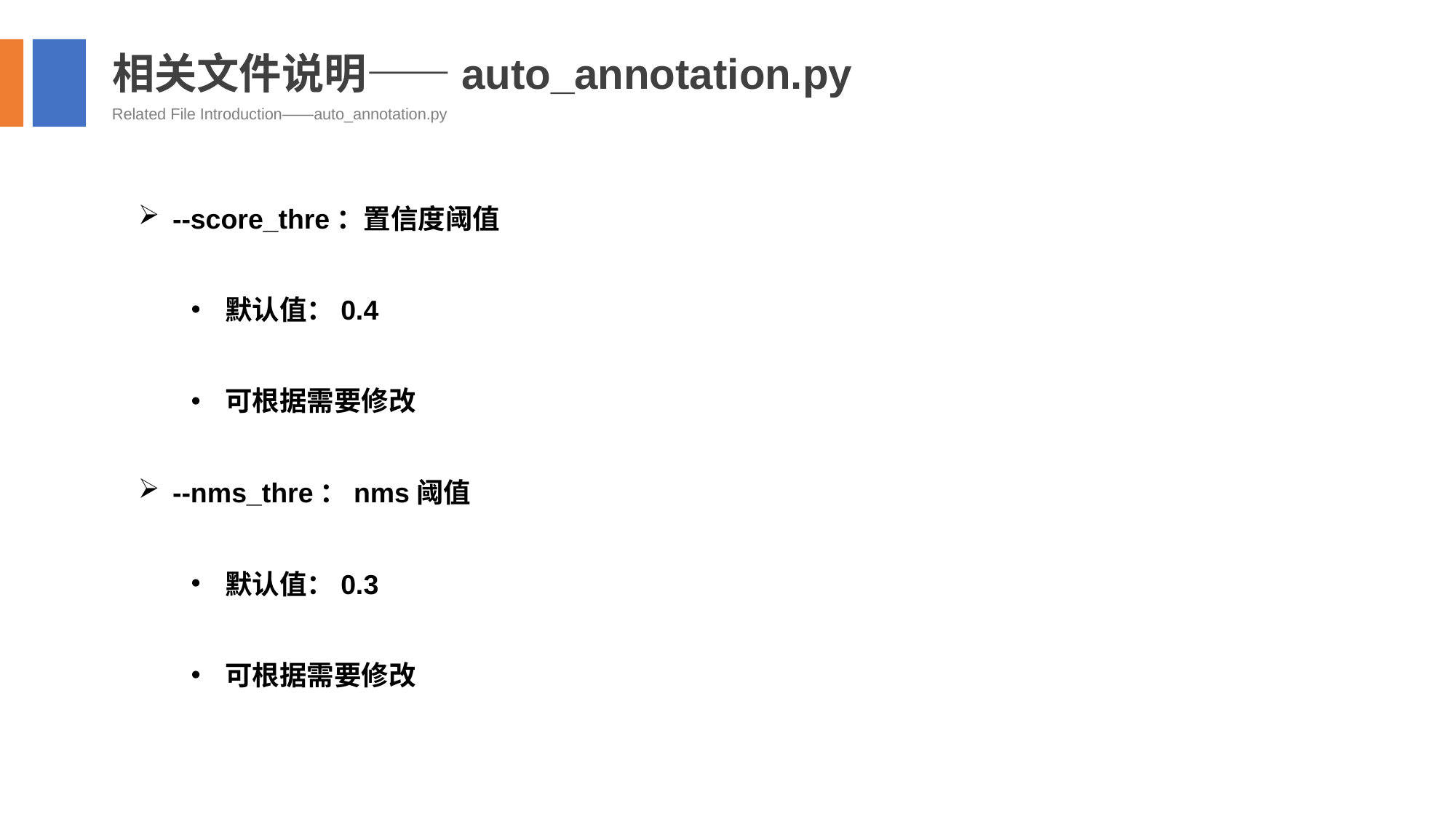

相关文件说明——auto_annotation.py
Related File Introduction——auto_annotation.py
--score_thre：置信度阈值
默认值：0.4
可根据需要修改
--nms_thre：nms阈值
默认值：0.3
可根据需要修改